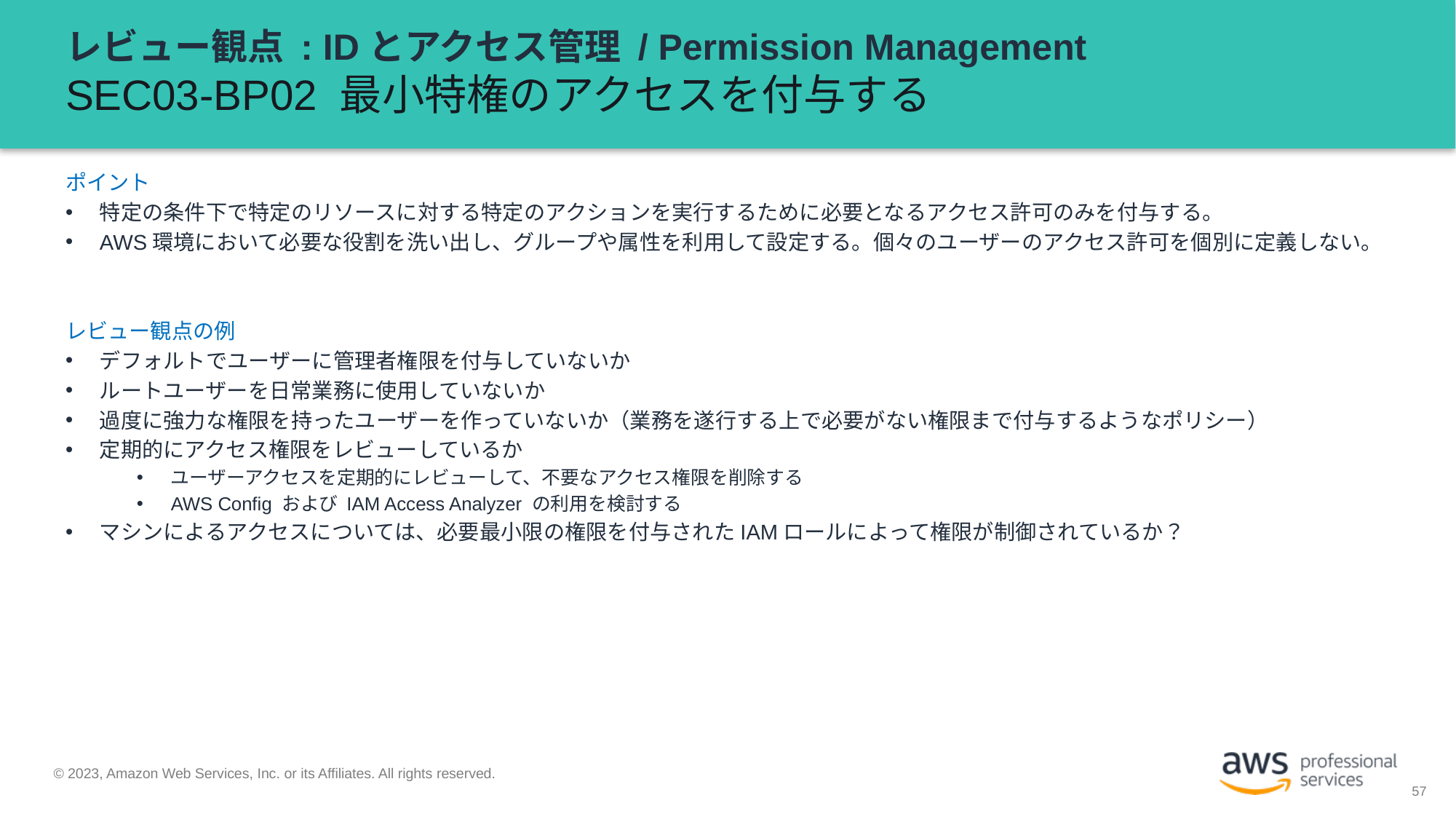

# レビュー観点 : IDとアクセス管理 / Permission Management SEC03-BP02 最小特権のアクセスを付与する
ポイント
特定の条件下で特定のリソースに対する特定のアクションを実行するために必要となるアクセス許可のみを付与する。
AWS環境において必要な役割を洗い出し、グループや属性を利用して設定する。個々のユーザーのアクセス許可を個別に定義しない。

レビュー観点の例
デフォルトでユーザーに管理者権限を付与していないか
ルートユーザーを日常業務に使用していないか
過度に強力な権限を持ったユーザーを作っていないか（業務を遂行する上で必要がない権限まで付与するようなポリシー）
定期的にアクセス権限をレビューしているか
ユーザーアクセスを定期的にレビューして、不要なアクセス権限を削除する
AWS Config および IAM Access Analyzer の利用を検討する
マシンによるアクセスについては、必要最小限の権限を付与されたIAMロールによって権限が制御されているか？